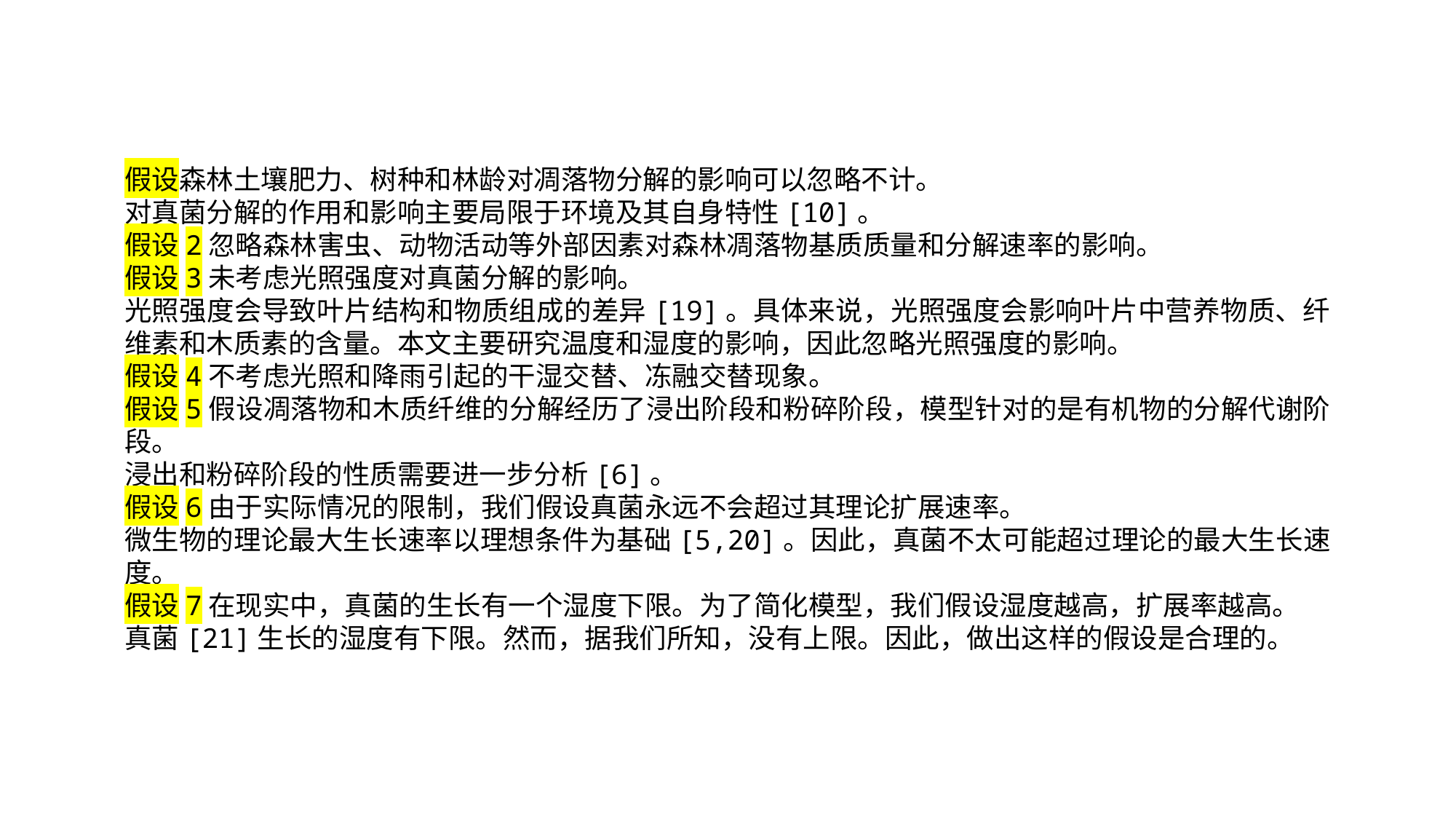

假设森林土壤肥力、树种和林龄对凋落物分解的影响可以忽略不计。
对真菌分解的作用和影响主要局限于环境及其自身特性[10]。
假设2忽略森林害虫、动物活动等外部因素对森林凋落物基质质量和分解速率的影响。
假设3未考虑光照强度对真菌分解的影响。
光照强度会导致叶片结构和物质组成的差异[19]。具体来说，光照强度会影响叶片中营养物质、纤维素和木质素的含量。本文主要研究温度和湿度的影响，因此忽略光照强度的影响。
假设4不考虑光照和降雨引起的干湿交替、冻融交替现象。
假设5假设凋落物和木质纤维的分解经历了浸出阶段和粉碎阶段，模型针对的是有机物的分解代谢阶段。
浸出和粉碎阶段的性质需要进一步分析[6]。
假设6由于实际情况的限制，我们假设真菌永远不会超过其理论扩展速率。
微生物的理论最大生长速率以理想条件为基础[5,20]。因此，真菌不太可能超过理论的最大生长速度。
假设7在现实中，真菌的生长有一个湿度下限。为了简化模型，我们假设湿度越高，扩展率越高。
真菌[21]生长的湿度有下限。然而，据我们所知，没有上限。因此，做出这样的假设是合理的。